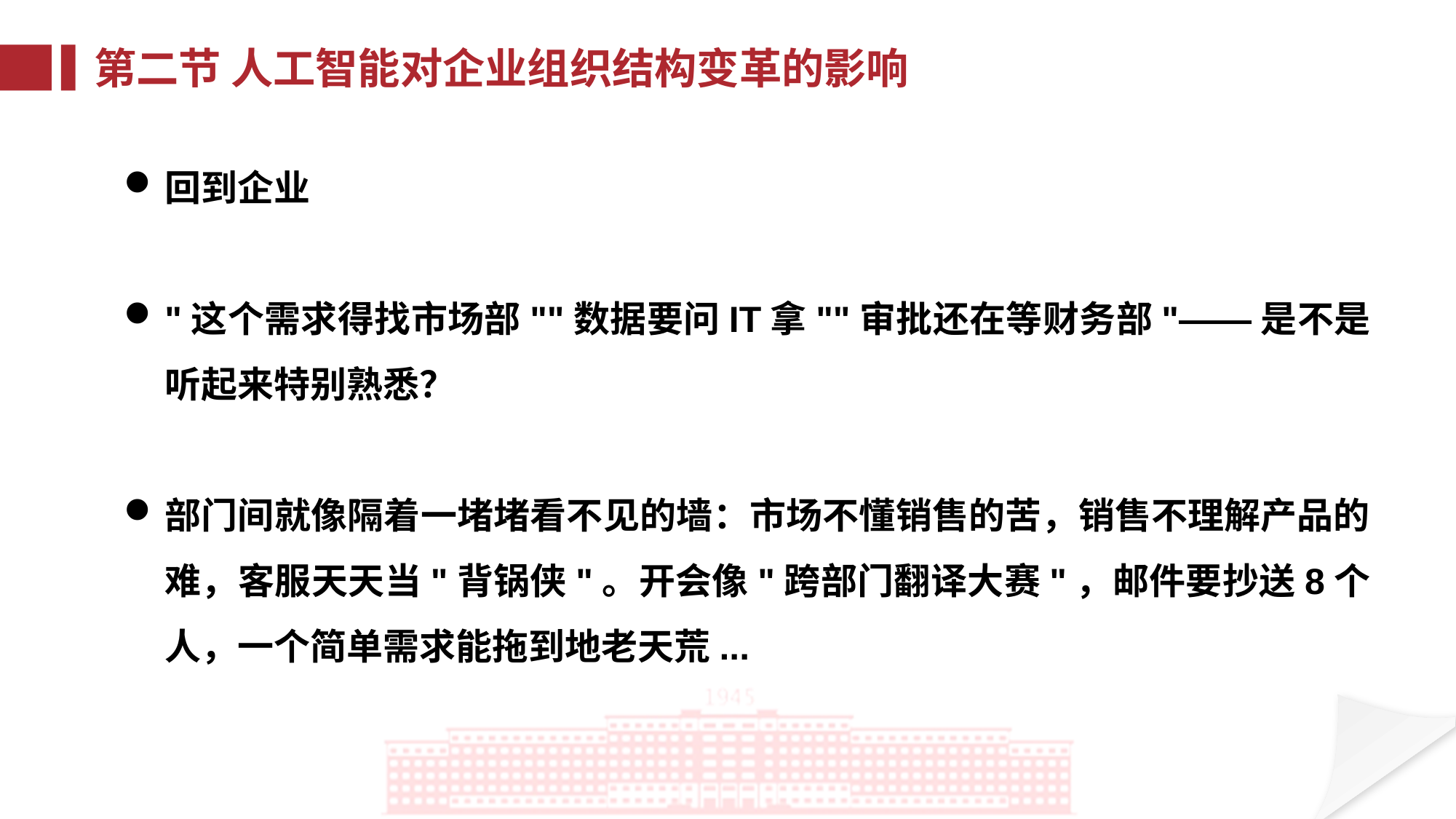

第二节 人工智能对企业组织结构变革的影响
回到企业

"这个需求得找市场部""数据要问IT拿""审批还在等财务部"——是不是听起来特别熟悉？

部门间就像隔着一堵堵看不见的墙：市场不懂销售的苦，销售不理解产品的难，客服天天当"背锅侠"。开会像"跨部门翻译大赛"，邮件要抄送8个人，一个简单需求能拖到地老天荒...